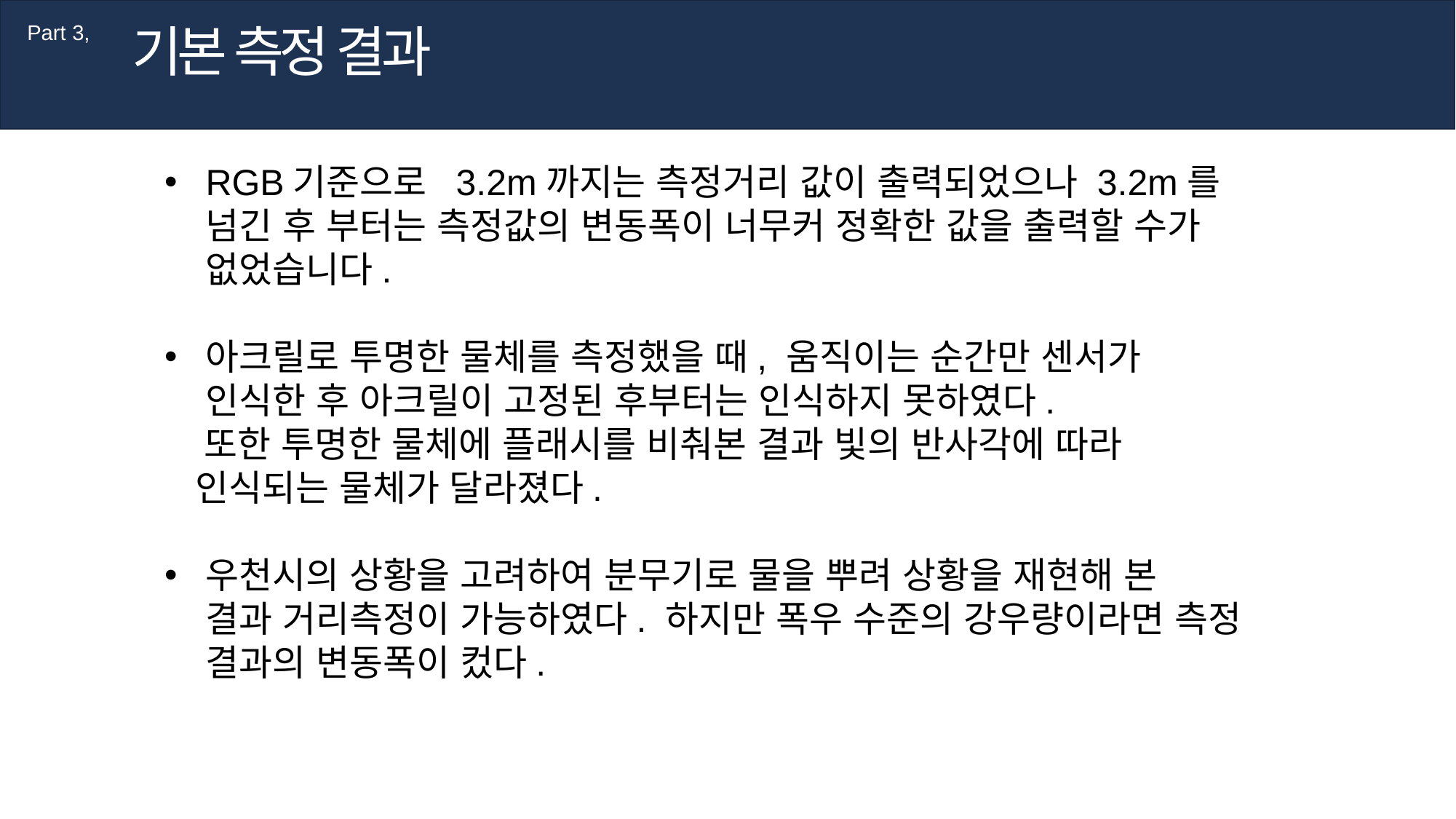

기본 측정 결과

Part 3,
RGB기준으로  3.2m까지는 측정거리 값이 출력되었으나 3.2m를 넘긴 후 부터는 측정값의 변동폭이 너무커 정확한 값을 출력할 수가 없었습니다.

아크릴로 투명한 물체를 측정했을 때, 움직이는 순간만 센서가
인식한 후 아크릴이 고정된 후부터는 인식하지 못하였다.
   또한 투명한 물체에 플래시를 비춰본 결과 빛의 반사각에 따라
   인식되는 물체가 달라졌다.

우천시의 상황을 고려하여 분무기로 물을 뿌려 상황을 재현해 본
결과 거리측정이 가능하였다. 하지만 폭우 수준의 강우량이라면 측정 결과의 변동폭이 컸다.